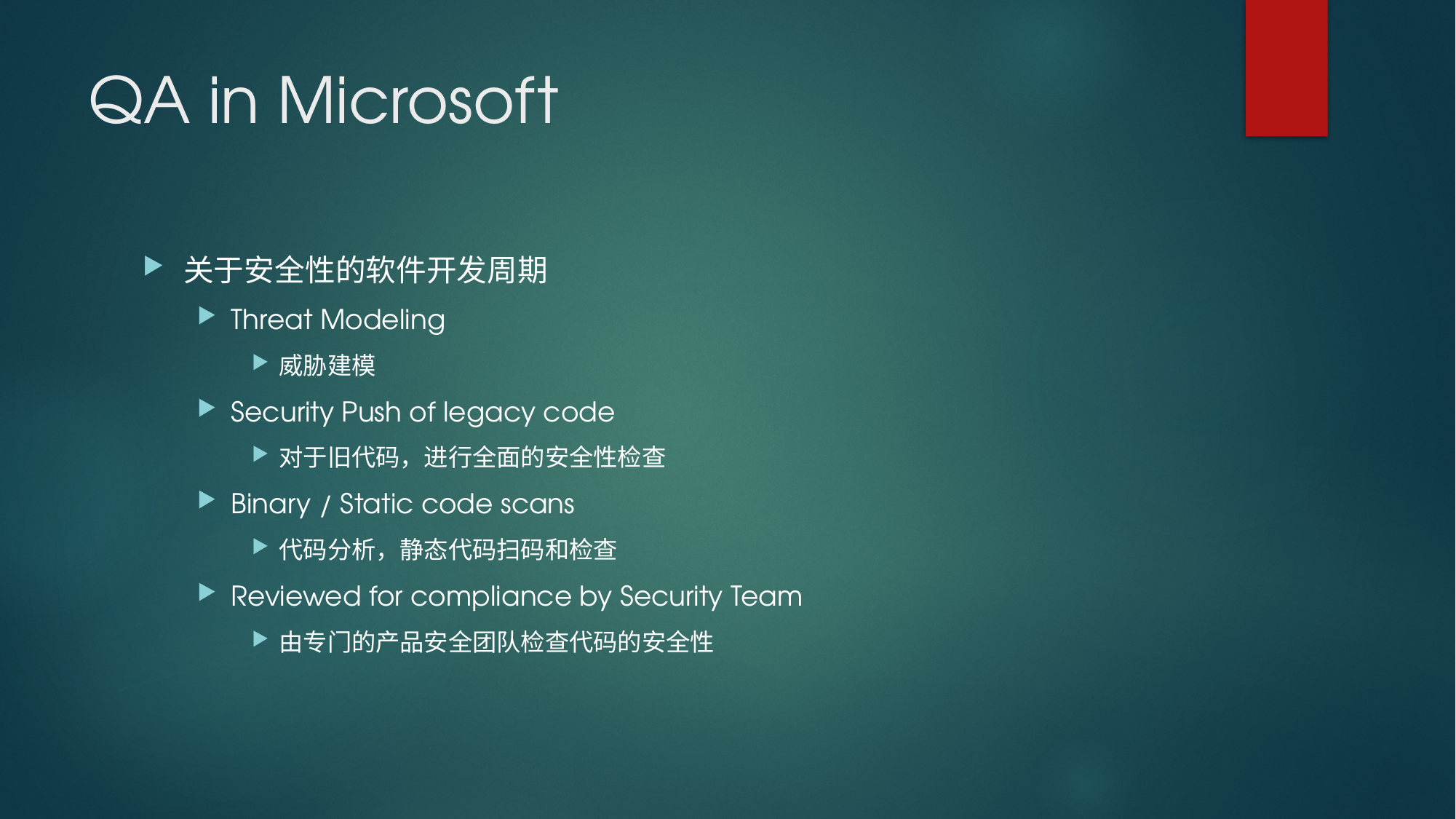

# QA in Microsoft
关于安全性的软件开发周期
Threat Modeling
威胁建模
Security Push of legacy code
对于旧代码，进行全面的安全性检查
Binary / Static code scans
代码分析，静态代码扫码和检查
Reviewed for compliance by Security Team
由专门的产品安全团队检查代码的安全性